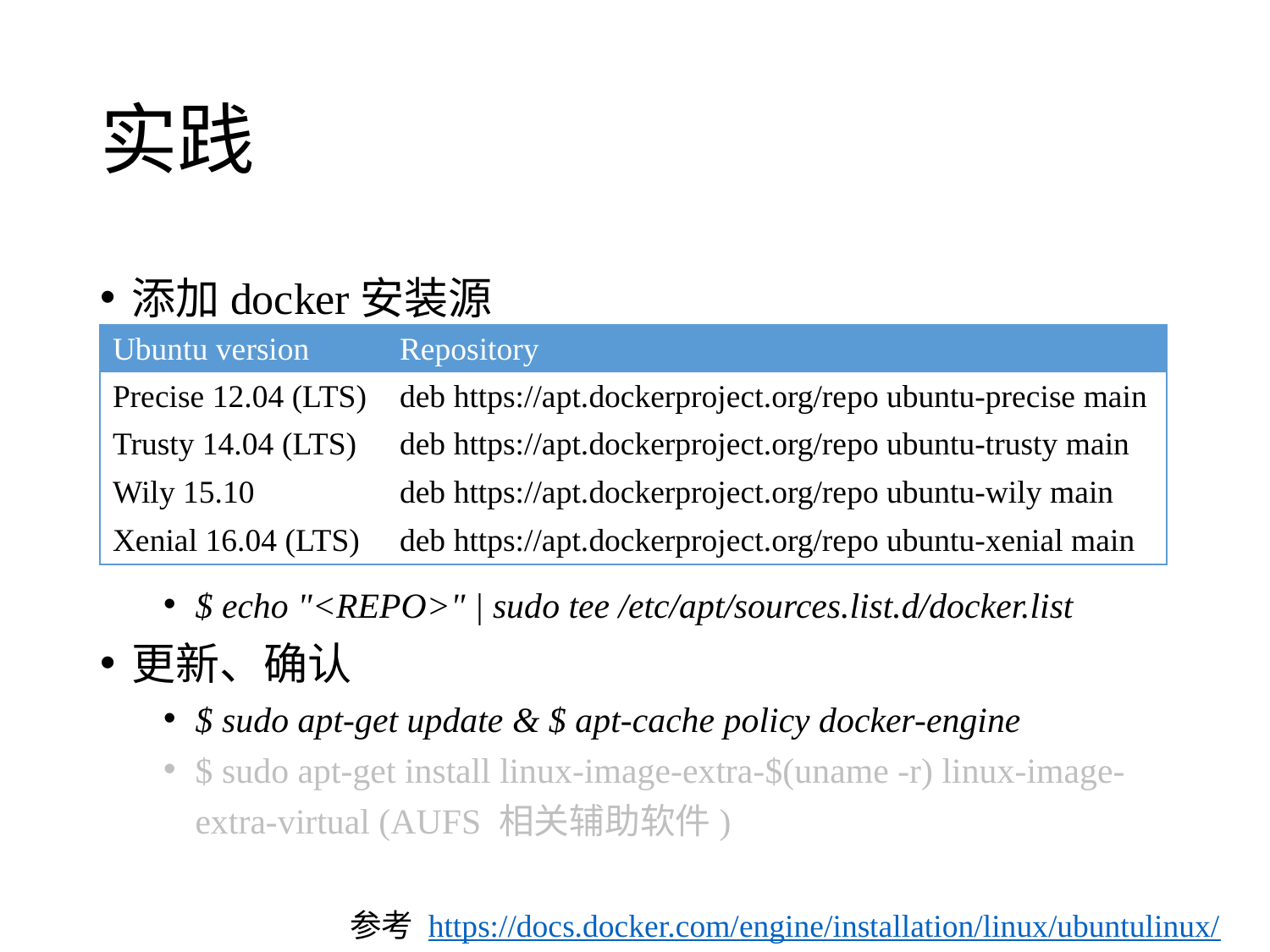

# 实践
添加docker安装源

$ echo "<REPO>" | sudo tee /etc/apt/sources.list.d/docker.list
更新、确认
$ sudo apt-get update & $ apt-cache policy docker-engine
$ sudo apt-get install linux-image-extra-$(uname -r) linux-image-extra-virtual (AUFS 相关辅助软件)

| Ubuntu version | Repository |
| --- | --- |
| Precise 12.04 (LTS) | deb https://apt.dockerproject.org/repo ubuntu-precise main |
| Trusty 14.04 (LTS) | deb https://apt.dockerproject.org/repo ubuntu-trusty main |
| Wily 15.10 | deb https://apt.dockerproject.org/repo ubuntu-wily main |
| Xenial 16.04 (LTS) | deb https://apt.dockerproject.org/repo ubuntu-xenial main |
参考 https://docs.docker.com/engine/installation/linux/ubuntulinux/